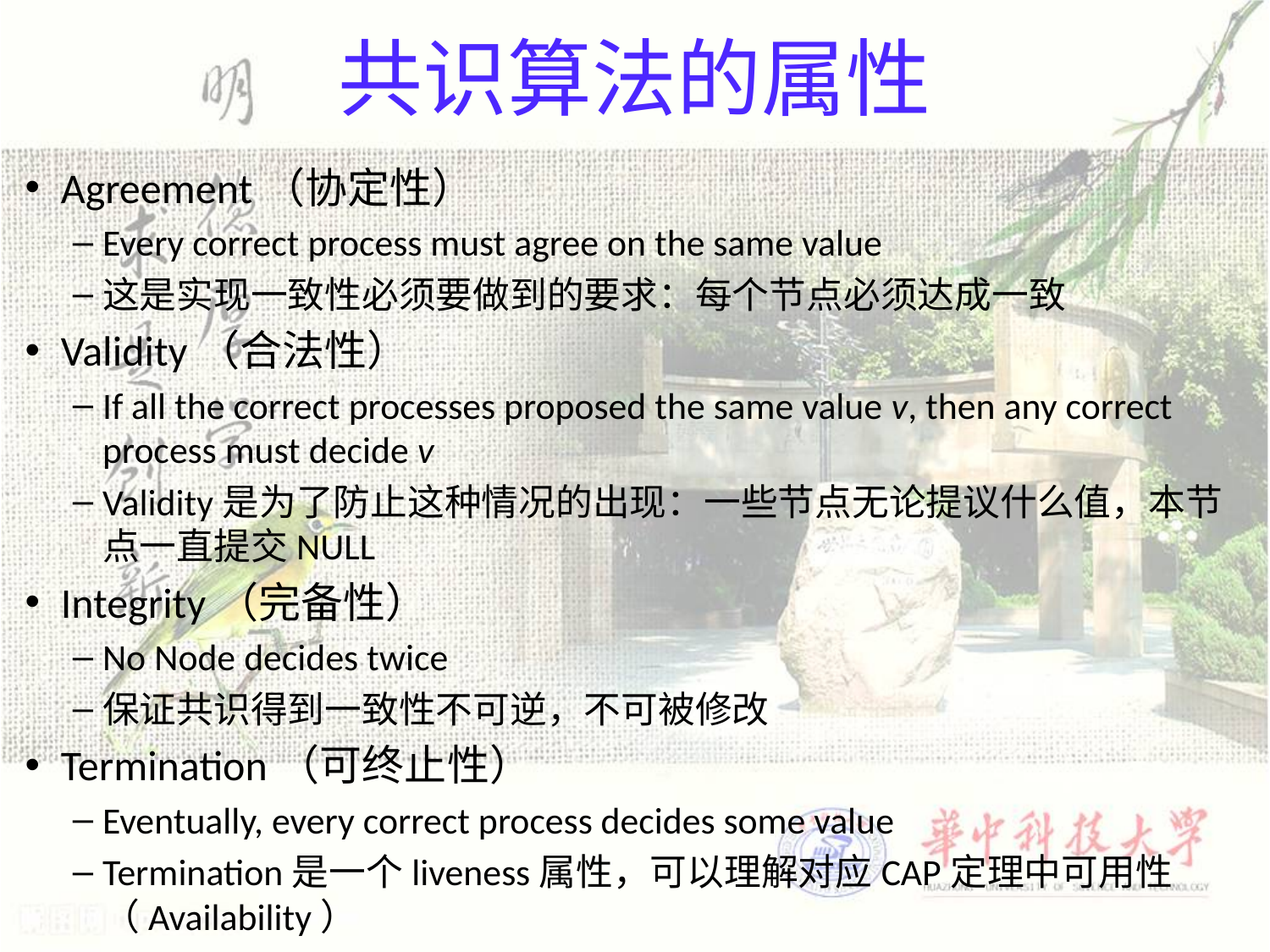

# 共识算法的属性
Agreement（协定性）
Every correct process must agree on the same value
这是实现一致性必须要做到的要求：每个节点必须达成一致
Validity（合法性）
If all the correct processes proposed the same value v, then any correct process must decide v
Validity是为了防止这种情况的出现：一些节点无论提议什么值，本节点一直提交NULL
Integrity（完备性）
No Node decides twice
保证共识得到一致性不可逆，不可被修改
Termination（可终止性）
Eventually, every correct process decides some value
Termination是一个liveness属性，可以理解对应CAP定理中可用性（Availability）